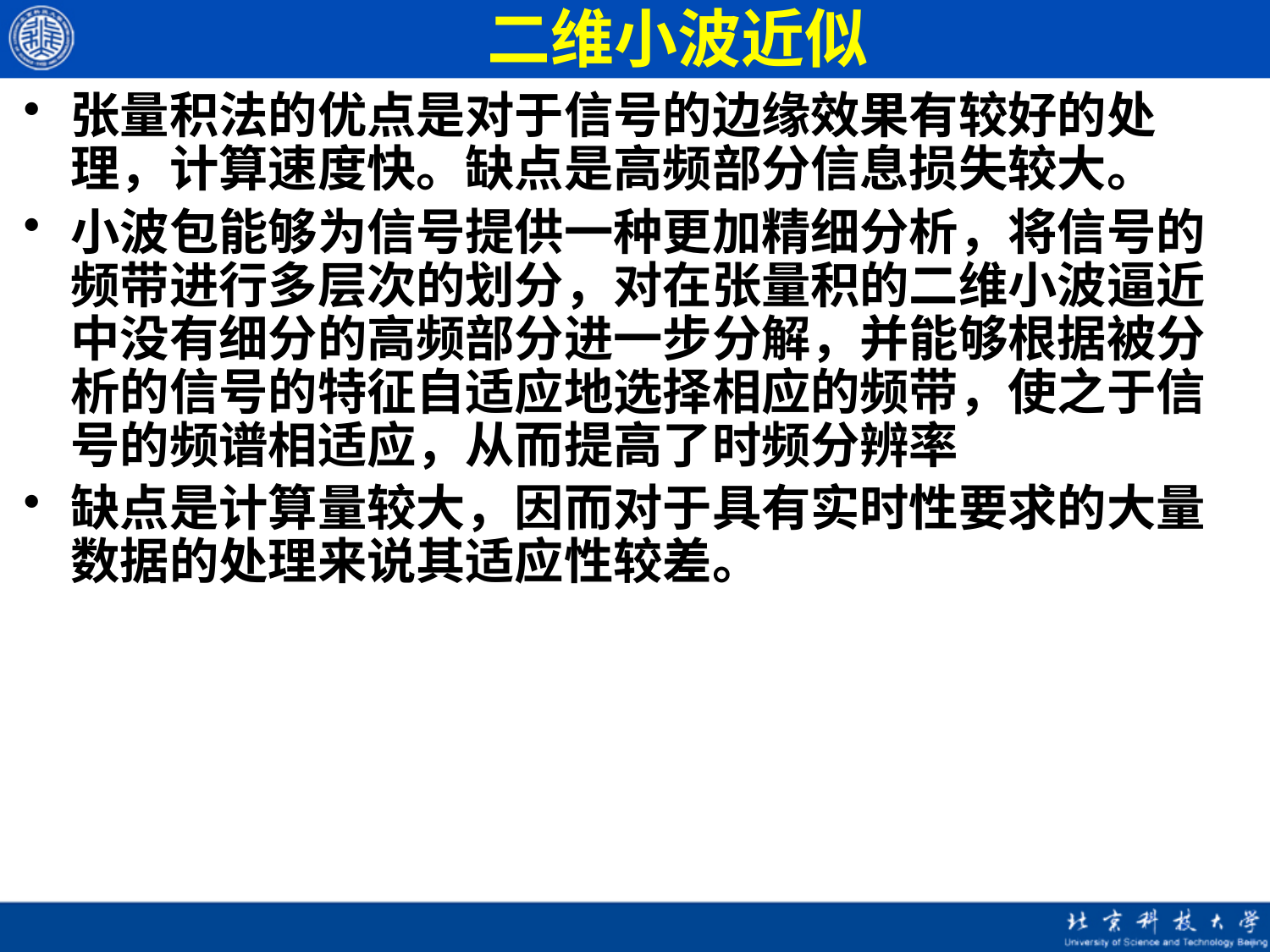

# 二维小波近似
张量积法的优点是对于信号的边缘效果有较好的处理，计算速度快。缺点是高频部分信息损失较大。
小波包能够为信号提供一种更加精细分析，将信号的频带进行多层次的划分，对在张量积的二维小波逼近中没有细分的高频部分进一步分解，并能够根据被分析的信号的特征自适应地选择相应的频带，使之于信号的频谱相适应，从而提高了时频分辨率
缺点是计算量较大，因而对于具有实时性要求的大量数据的处理来说其适应性较差。